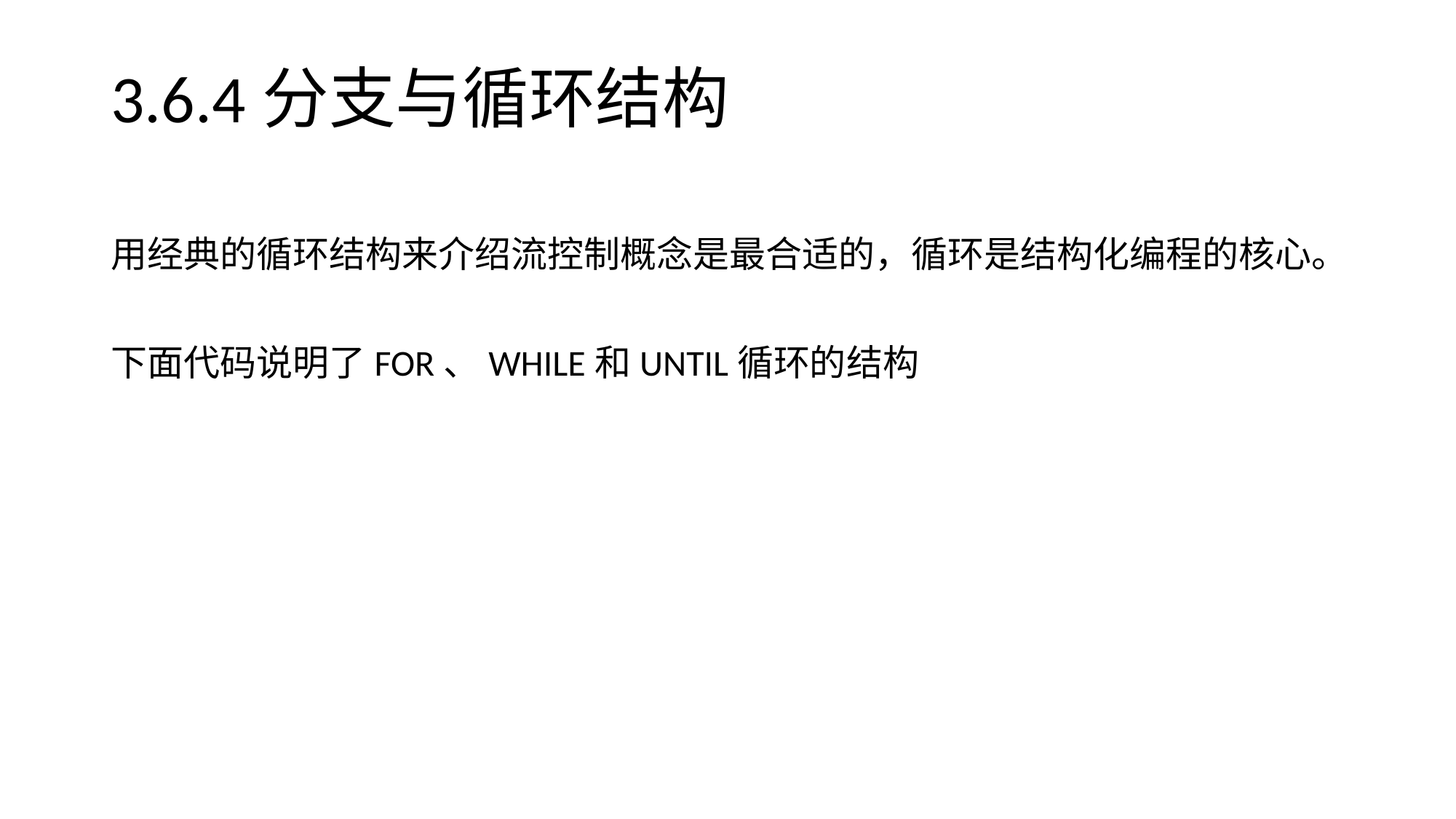

# 3.6.4分支与循环结构

用经典的循环结构来介绍流控制概念是最合适的，循环是结构化编程的核心。

下面代码说明了FOR、WHILE和UNTIL循环的结构